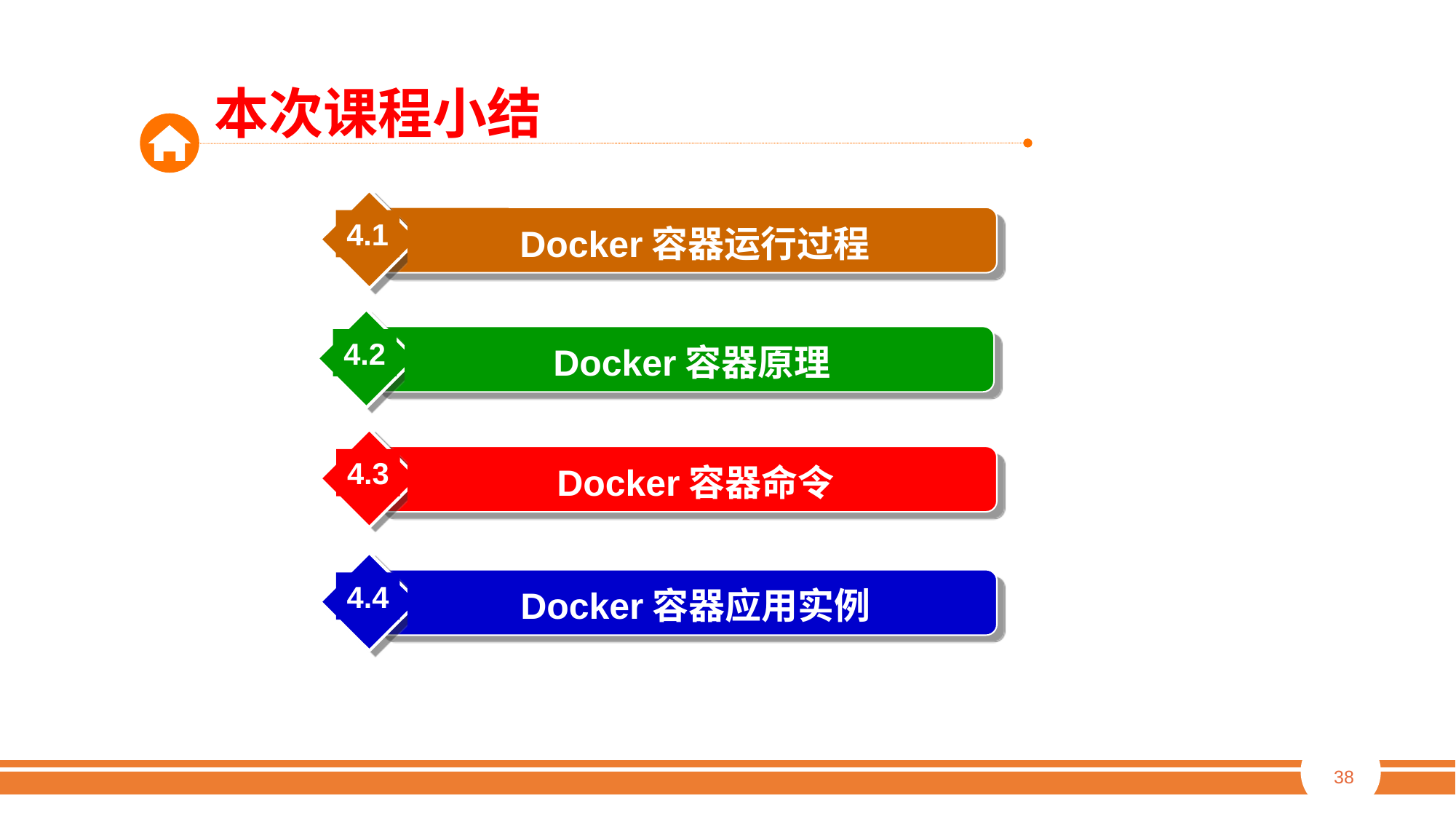

本次课程小结

4.1
Docker容器运行过程

4.2
Docker容器原理

4.3
Docker容器命令

4.4
Docker容器应用实例
38